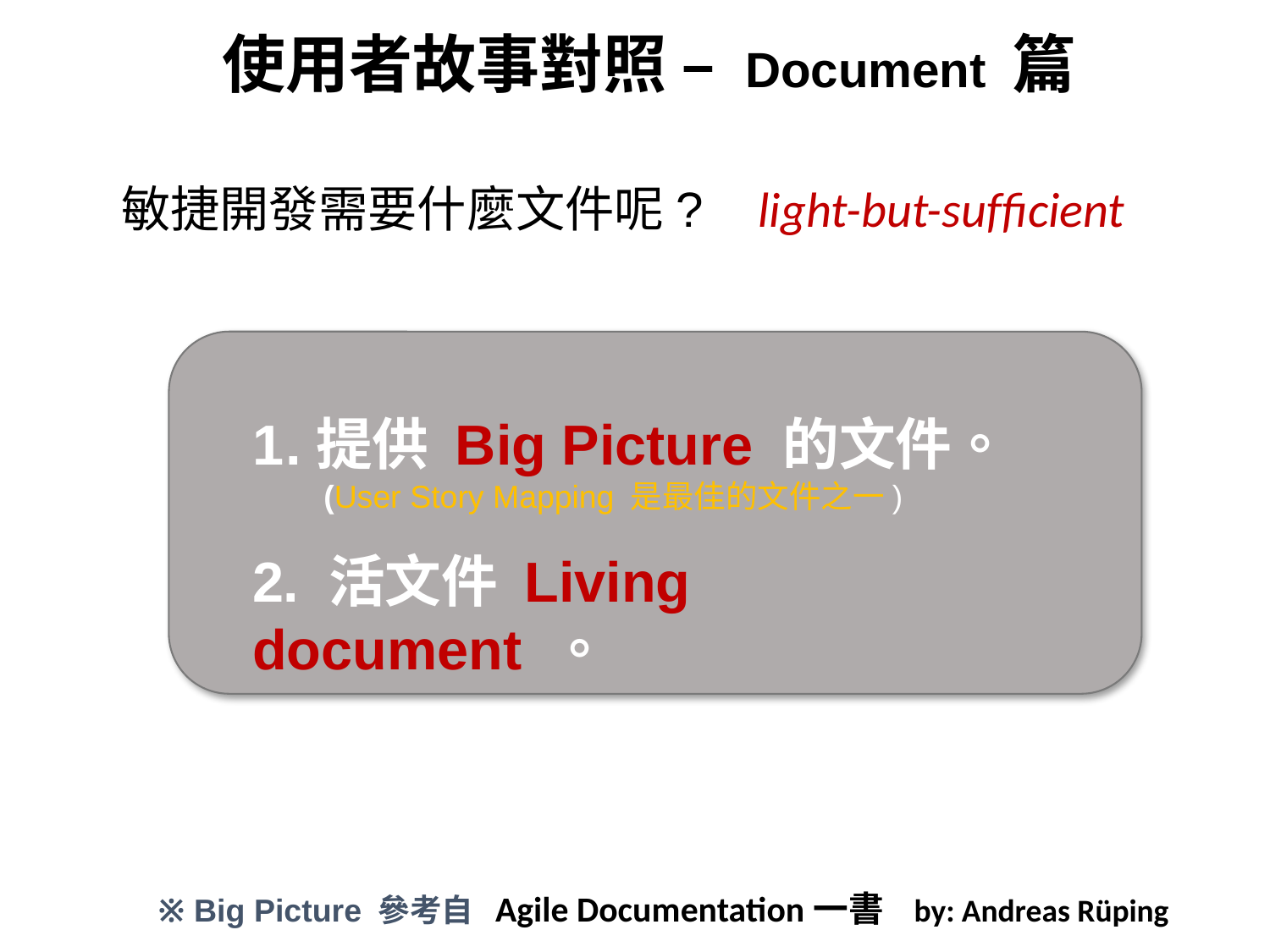

# 使用者故事對照 – Document 篇
敏捷開發需要什麼文件呢?    light-but-sufﬁcient

提供 Big Picture 的文件。
        (User Story Mapping 是最佳的文件之一)
2. 活文件 Living document 。
※ Big Picture 參考自  Agile Documentation一書   by: Andreas Rüping